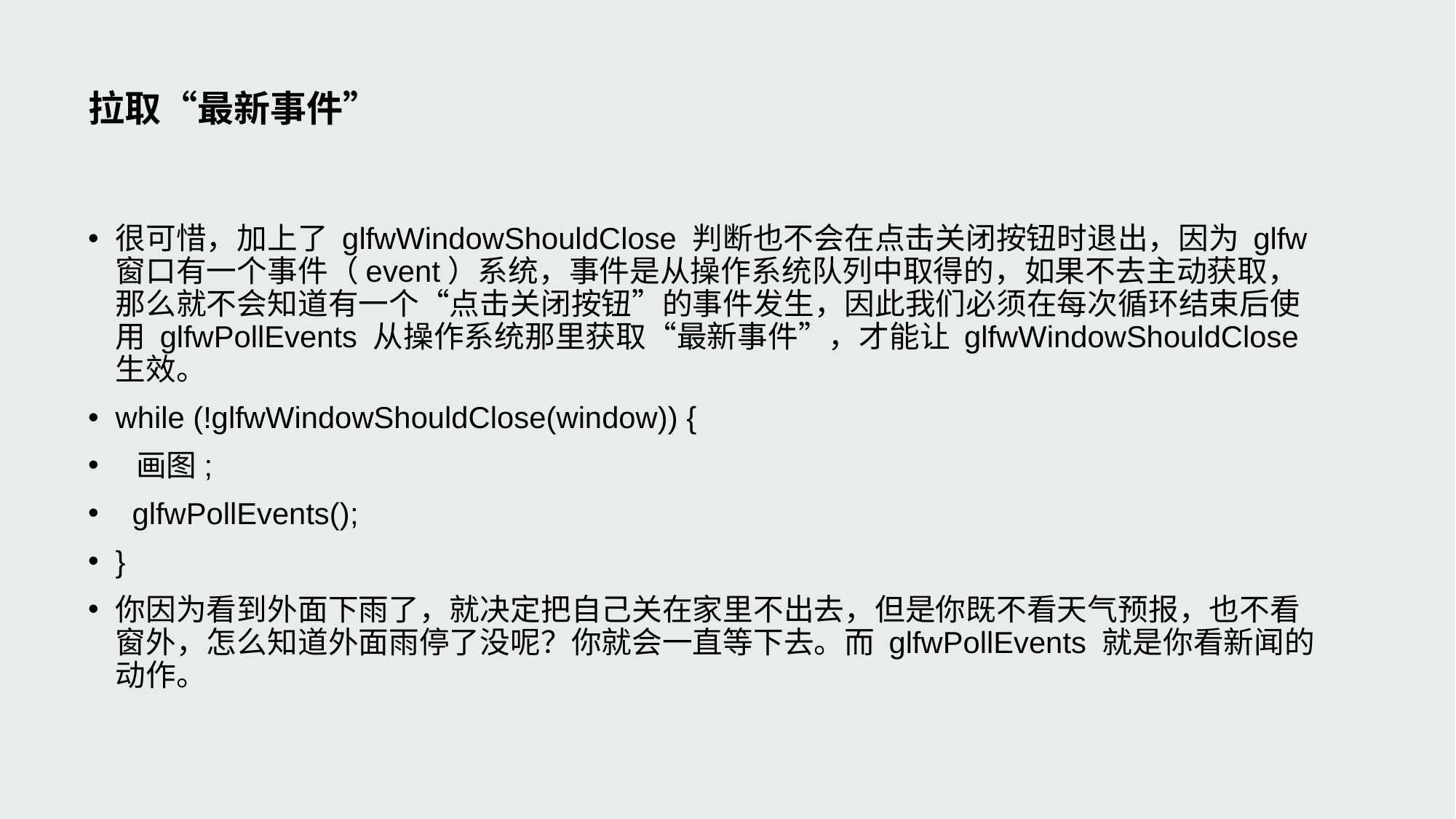

# 拉取“最新事件”
很可惜，加上了 glfwWindowShouldClose 判断也不会在点击关闭按钮时退出，因为 glfw 窗口有一个事件（event）系统，事件是从操作系统队列中取得的，如果不去主动获取，那么就不会知道有一个“点击关闭按钮”的事件发生，因此我们必须在每次循环结束后使用 glfwPollEvents 从操作系统那里获取“最新事件”，才能让 glfwWindowShouldClose 生效。
while (!glfwWindowShouldClose(window)) {
  画图;
  glfwPollEvents();
}
你因为看到外面下雨了，就决定把自己关在家里不出去，但是你既不看天气预报，也不看窗外，怎么知道外面雨停了没呢？你就会一直等下去。而 glfwPollEvents 就是你看新闻的动作。